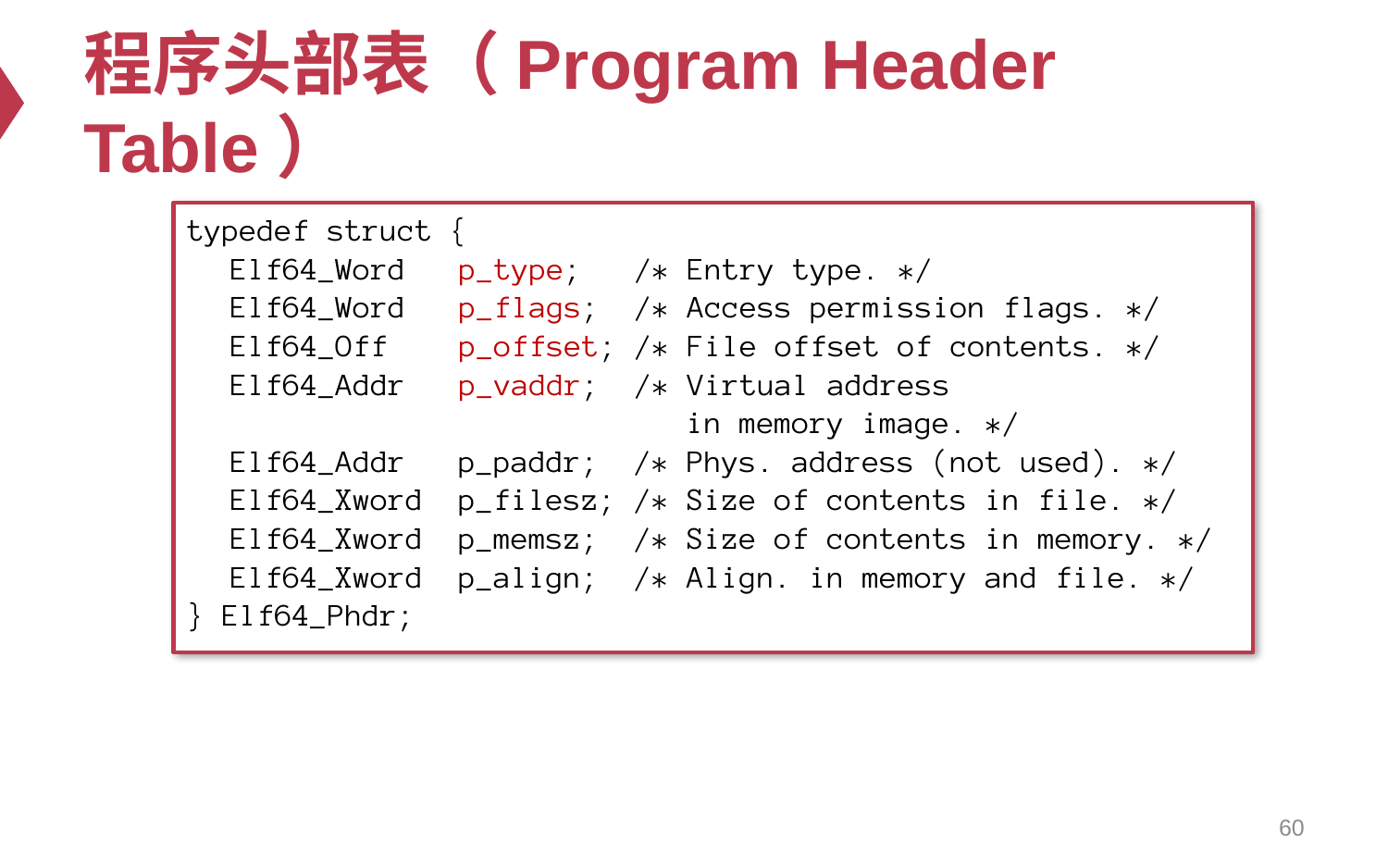

# 程序头部表（Program Header Table）
typedef struct {
	Elf64_Word   p_type;   /* Entry type. */
	Elf64_Word   p_flags;  /* Access permission flags. */
	Elf64_Off    p_offset; /* File offset of contents. */
	Elf64_Addr   p_vaddr;  /* Virtual address
                          in memory image. */
	Elf64_Addr   p_paddr;  /* Phys. address (not used). */
	Elf64_Xword  p_filesz; /* Size of contents in file. */
	Elf64_Xword  p_memsz;  /* Size of contents in memory. */
	Elf64_Xword  p_align;  /* Align. in memory and file. */
} Elf64_Phdr;

60